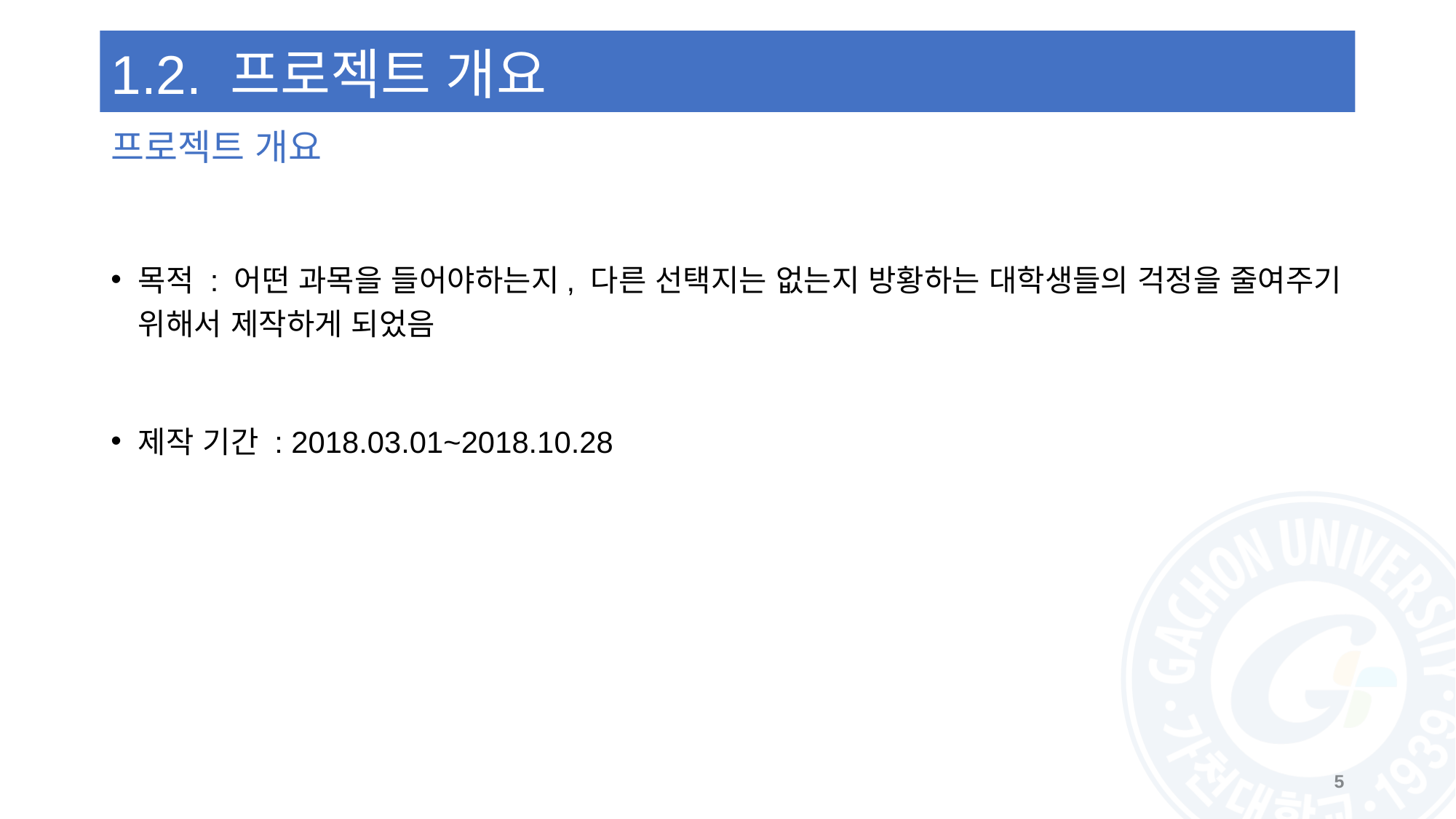

# 1.2. 프로젝트 개요
프로젝트 개요

목적 : 어떤 과목을 들어야하는지, 다른 선택지는 없는지 방황하는 대학생들의 걱정을 줄여주기 위해서 제작하게 되었음

제작 기간 : 2018.03.01~2018.10.28
5